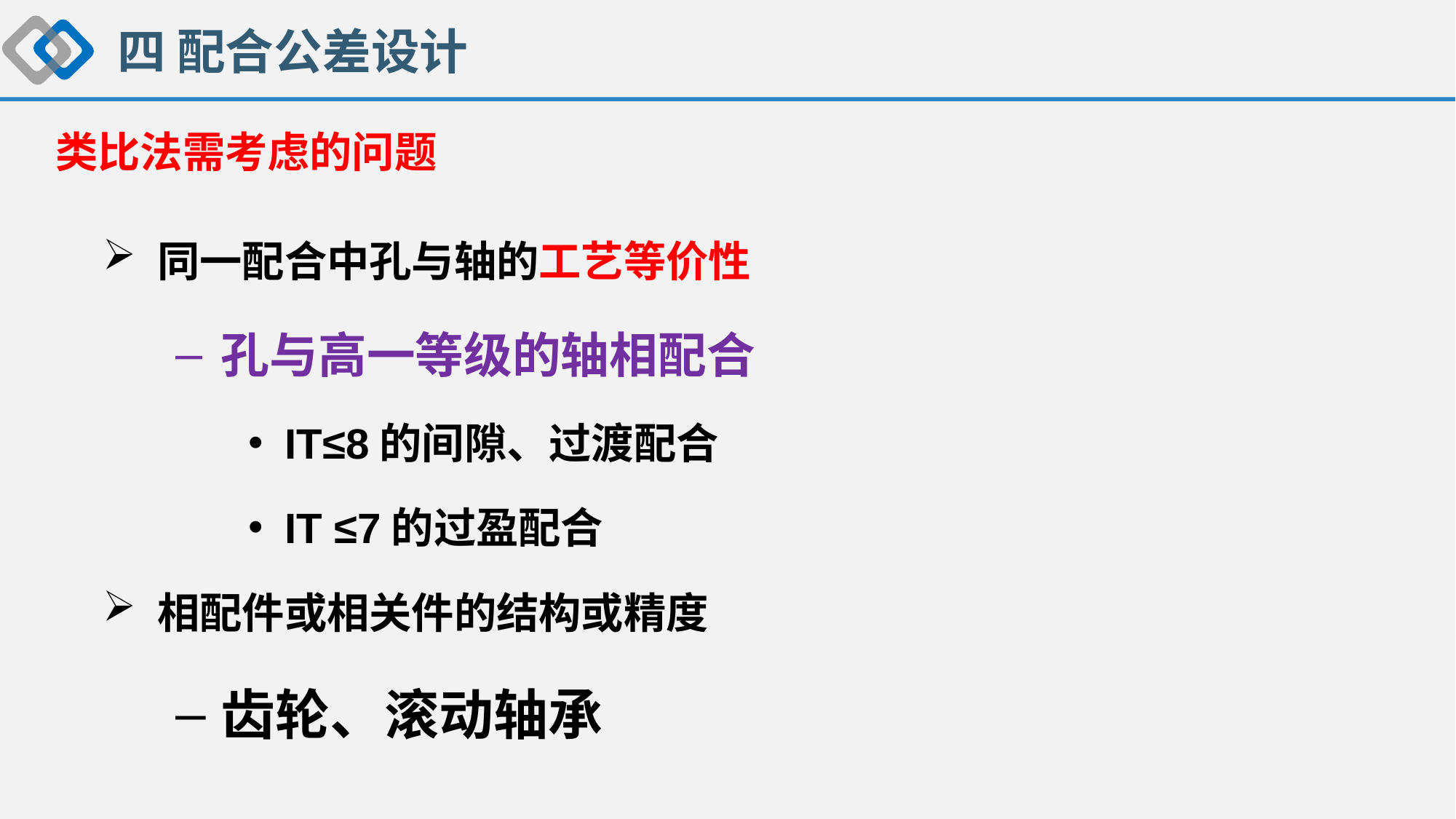

四 配合公差设计
类比法需考虑的问题
同一配合中孔与轴的工艺等价性
孔与高一等级的轴相配合
IT≤8的间隙、过渡配合
IT ≤7的过盈配合
相配件或相关件的结构或精度
齿轮、滚动轴承